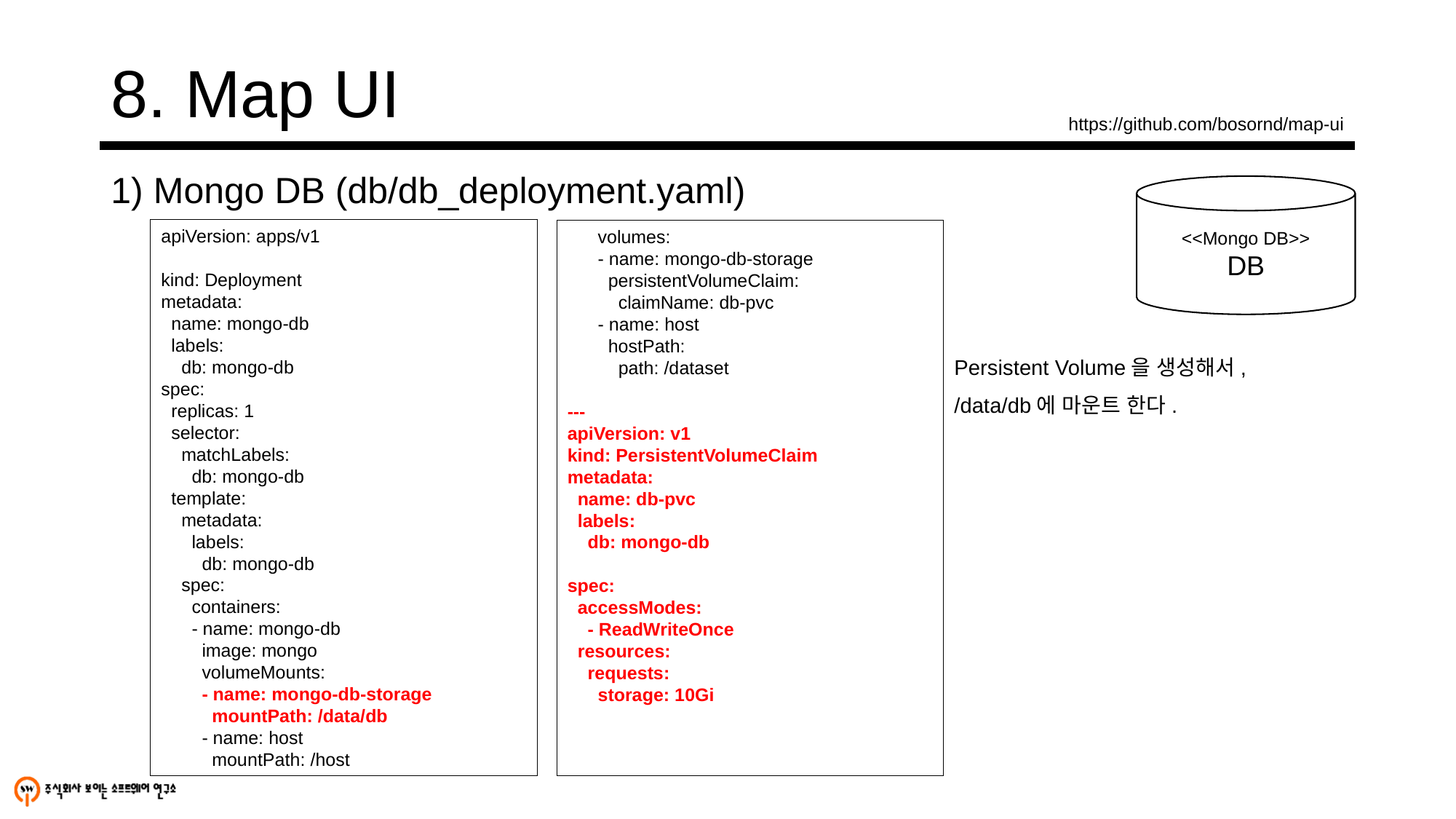

# 8. Map UI
https://github.com/bosornd/map-ui
1) Mongo DB (db/db_deployment.yaml)
<<Mongo DB>>
DB
apiVersion: apps/v1

kind: Deployment
metadata:
  name: mongo-db
  labels:
    db: mongo-db
spec:
  replicas: 1
  selector:
    matchLabels:
      db: mongo-db
  template:
    metadata:
      labels:
        db: mongo-db
    spec:
      containers:
      - name: mongo-db
        image: mongo
        volumeMounts:
        - name: mongo-db-storage
          mountPath: /data/db
        - name: host
          mountPath: /host
      volumes:
      - name: mongo-db-storage
        persistentVolumeClaim:
          claimName: db-pvc
      - name: host
        hostPath:
          path: /dataset

---
apiVersion: v1
kind: PersistentVolumeClaim
metadata:
  name: db-pvc
  labels:
    db: mongo-db

spec:
  accessModes:
    - ReadWriteOnce
  resources:
    requests:
      storage: 10Gi
Persistent Volume을 생성해서,
/data/db에 마운트 한다.